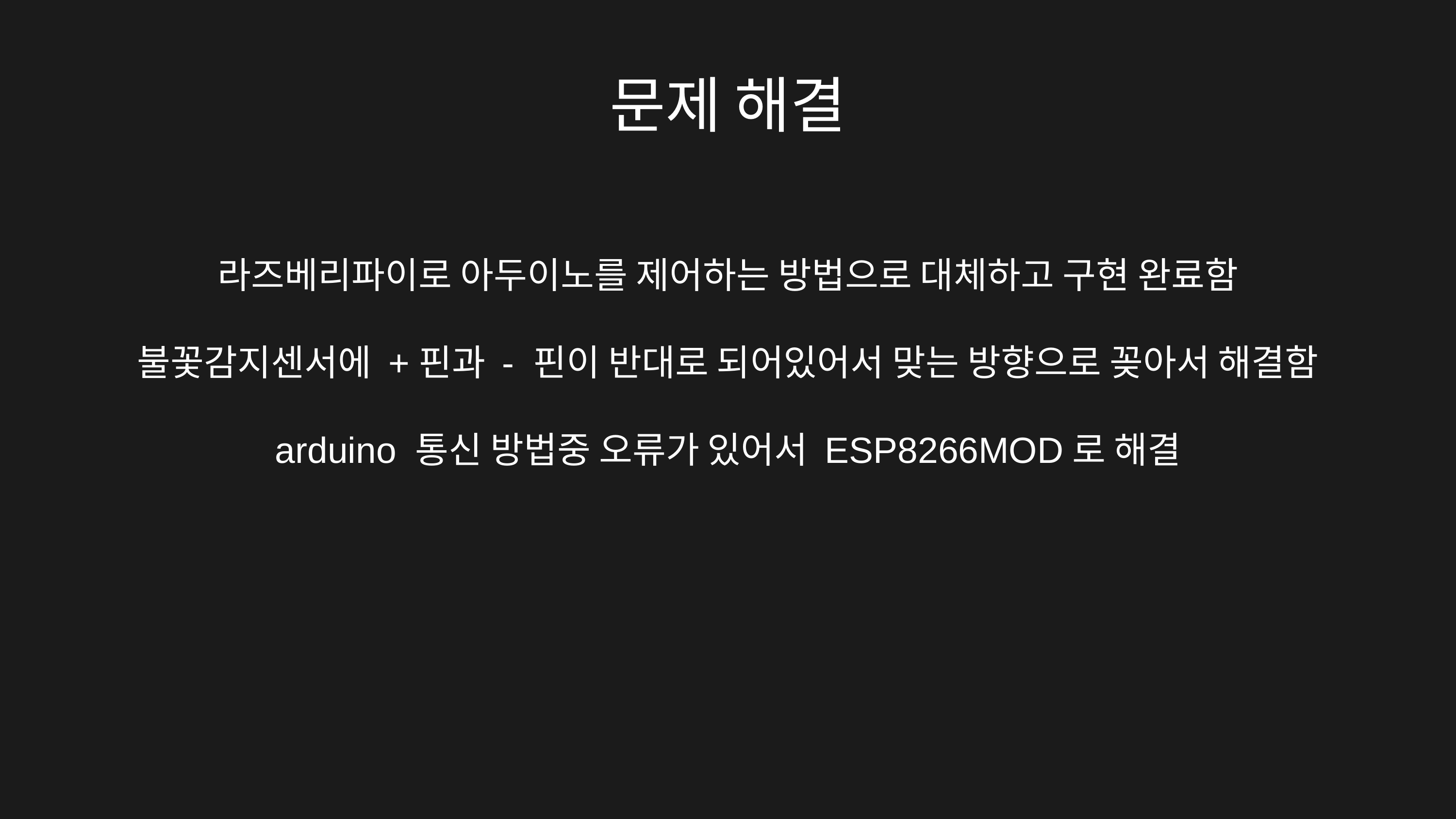

문제 해결
라즈베리파이로 아두이노를 제어하는 방법으로 대체하고 구현 완료함

불꽃감지센서에 +핀과 - 핀이 반대로 되어있어서 맞는 방향으로 꽂아서 해결함

arduino 통신 방법중 오류가 있어서 ESP8266MOD로 해결